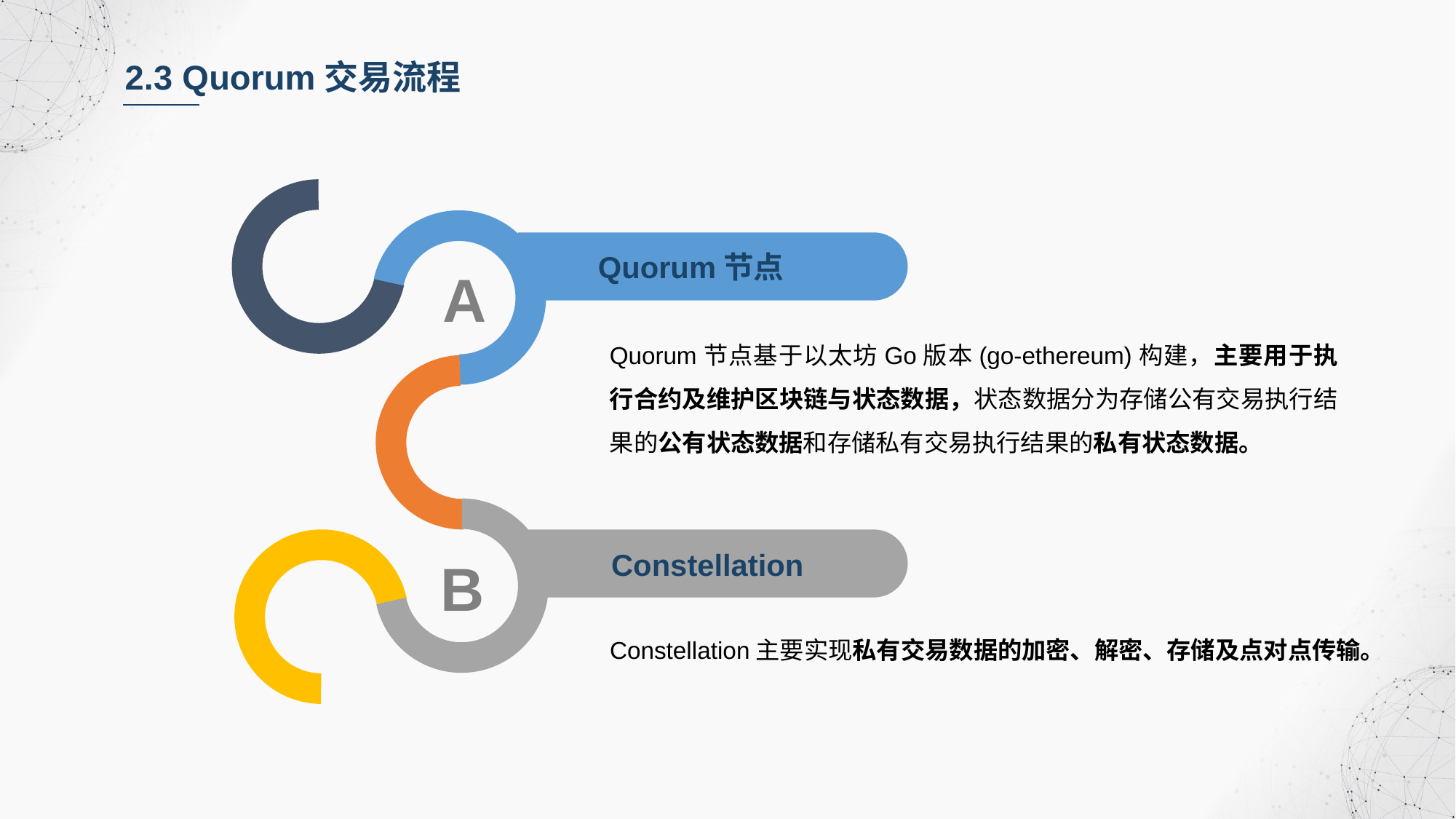

2.3 Quorum交易流程

Quorum节点
A
Quorum节点基于以太坊Go版本(go-ethereum)构建，主要用于执行合约及维护区块链与状态数据，状态数据分为存储公有交易执行结果的公有状态数据和存储私有交易执行结果的私有状态数据。

Constellation
B
Constellation主要实现私有交易数据的加密、解密、存储及点对点传输。